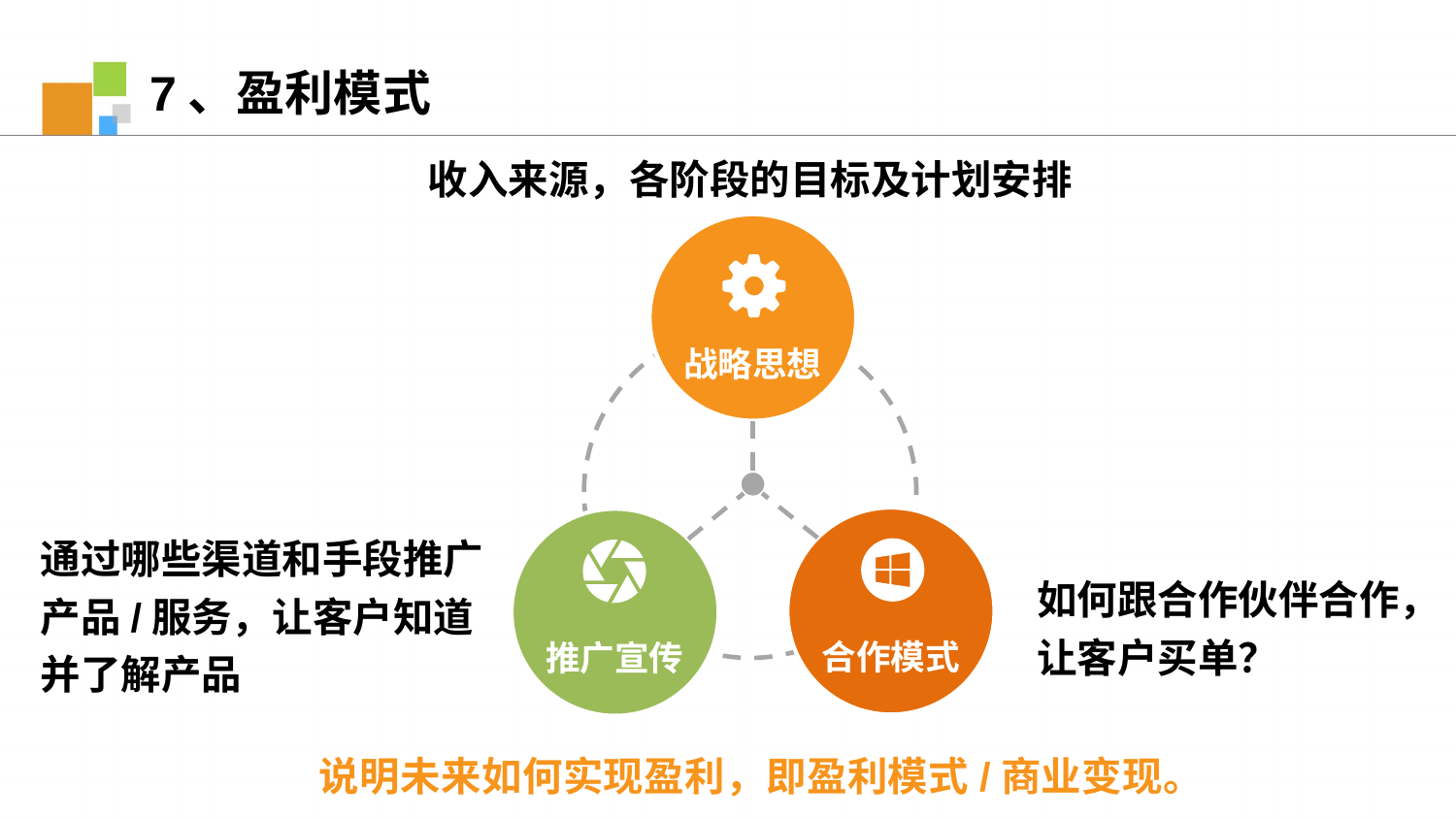

7、盈利模式
收入来源，各阶段的目标及计划安排
战略思想

合作模式
推广宣传
通过哪些渠道和手段推广产品/服务，让客户知道并了解产品

如何跟合作伙伴合作，让客户买单？
说明未来如何实现盈利，即盈利模式/商业变现。